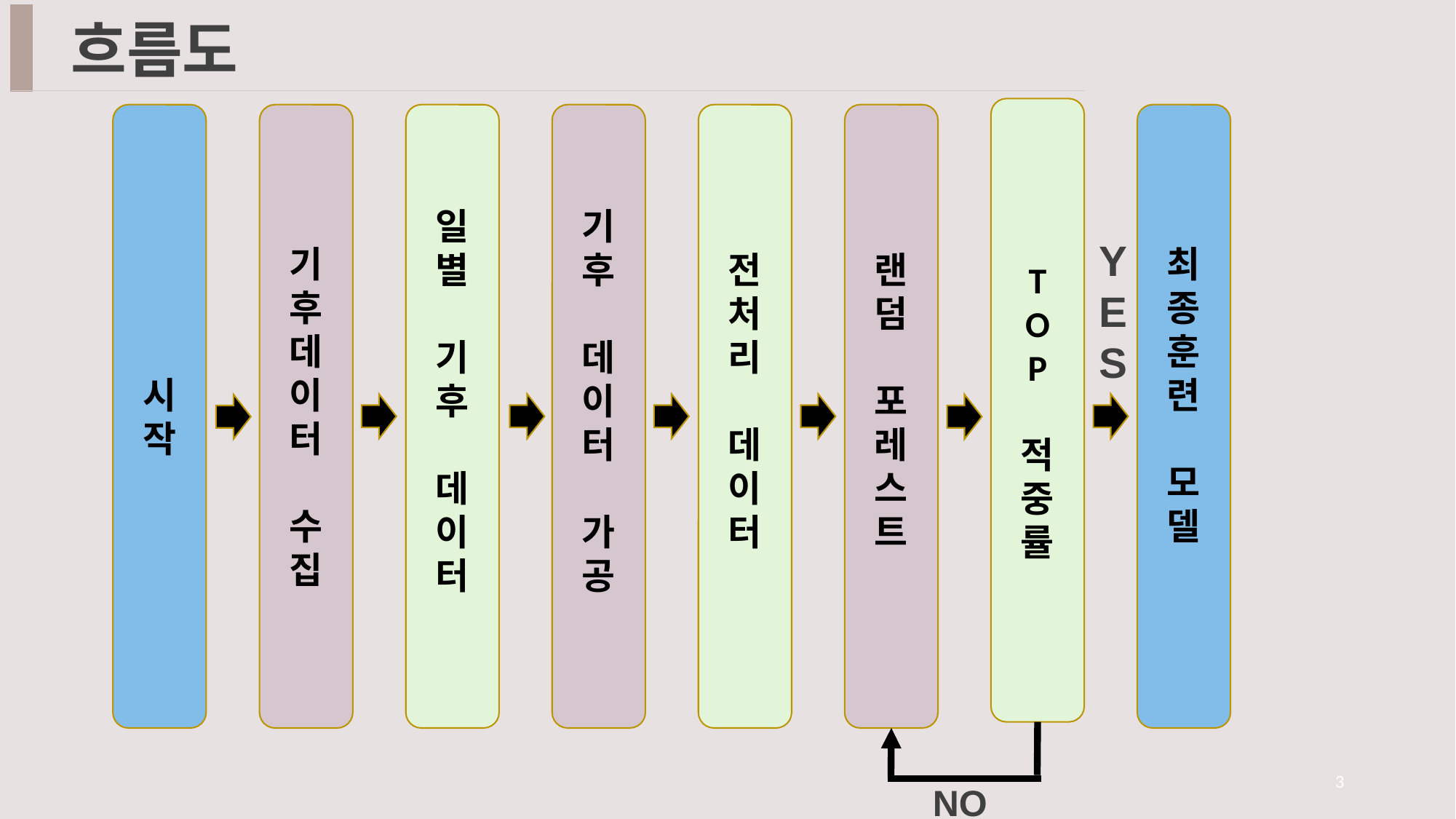

흐름도
T
O
P

적
중
률
시
작
기
후
데
이
터

수
집
일
별

기
후

데
이
터

기
후

데
이
터

가
공

전
처
리

데
이
터

랜
덤

포
레
스
트

최
종
훈
련

모
델

Y
E
S

3
NO